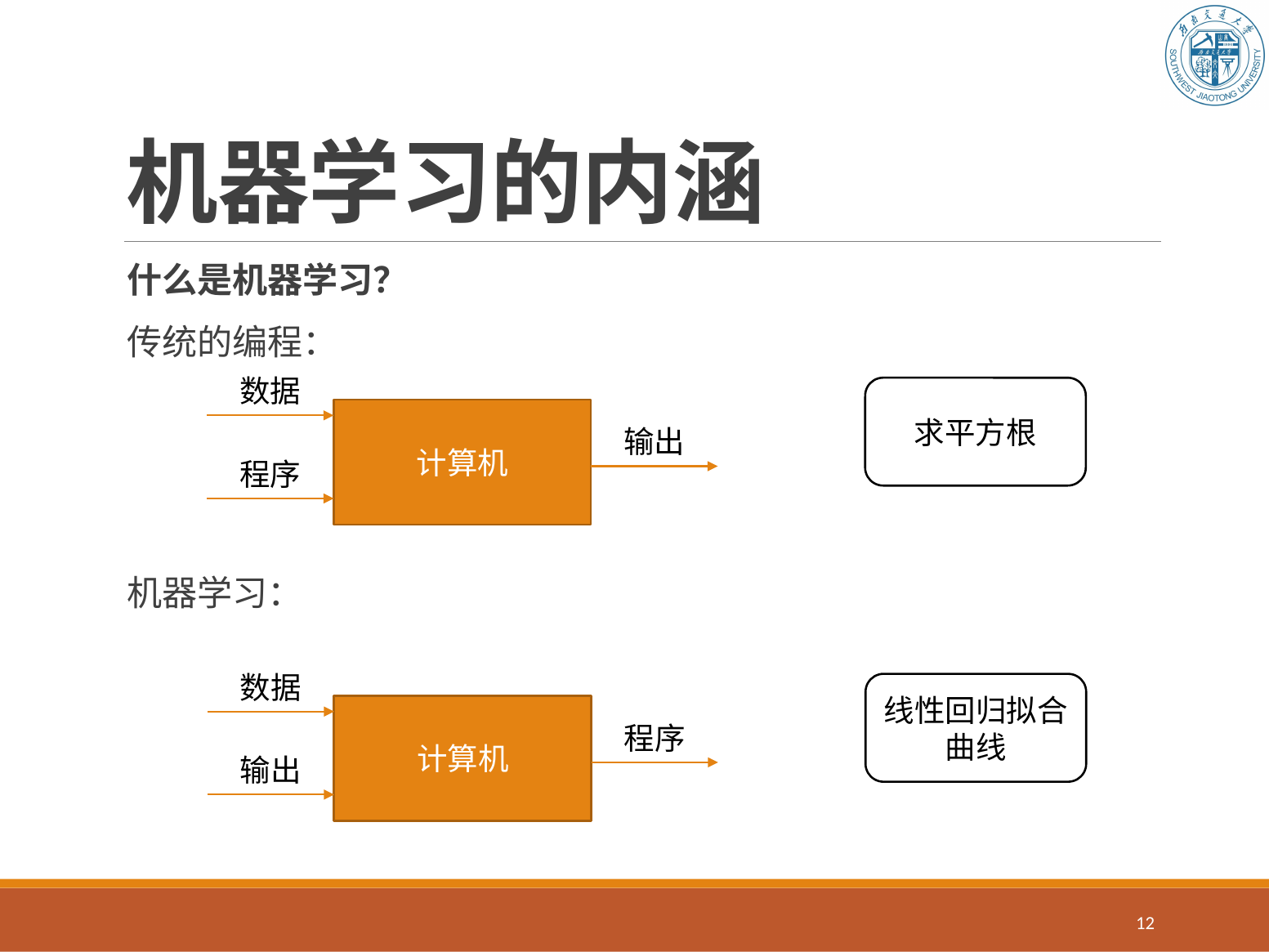

# 机器学习的内涵
什么是机器学习？
传统的编程：

机器学习：
数据
求平方根
计算机
输出
程序
数据
线性回归拟合曲线
计算机
程序
输出
12